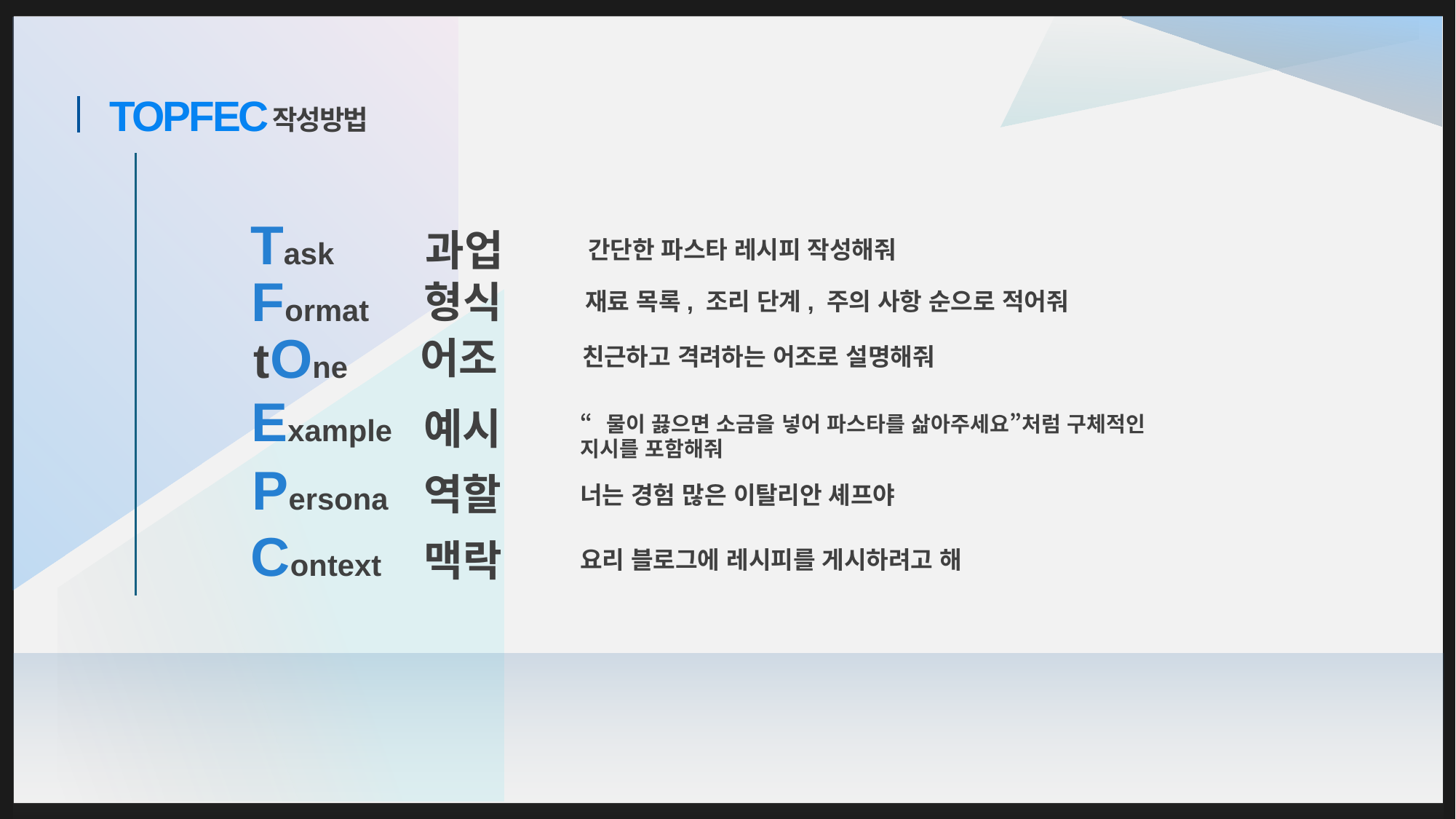

TOPFEC
작성방법
Task
과업
간단한 파스타 레시피 작성해줘
Format
형식
재료 목록, 조리 단계, 주의 사항 순으로 적어줘
tOne
어조
친근하고 격려하는 어조로 설명해줘
Example
예시
“물이 끓으면 소금을 넣어 파스타를 삶아주세요”처럼 구체적인 지시를 포함해줘
Persona
역할
너는 경험 많은 이탈리안 셰프야
Context
맥락
요리 블로그에 레시피를 게시하려고 해